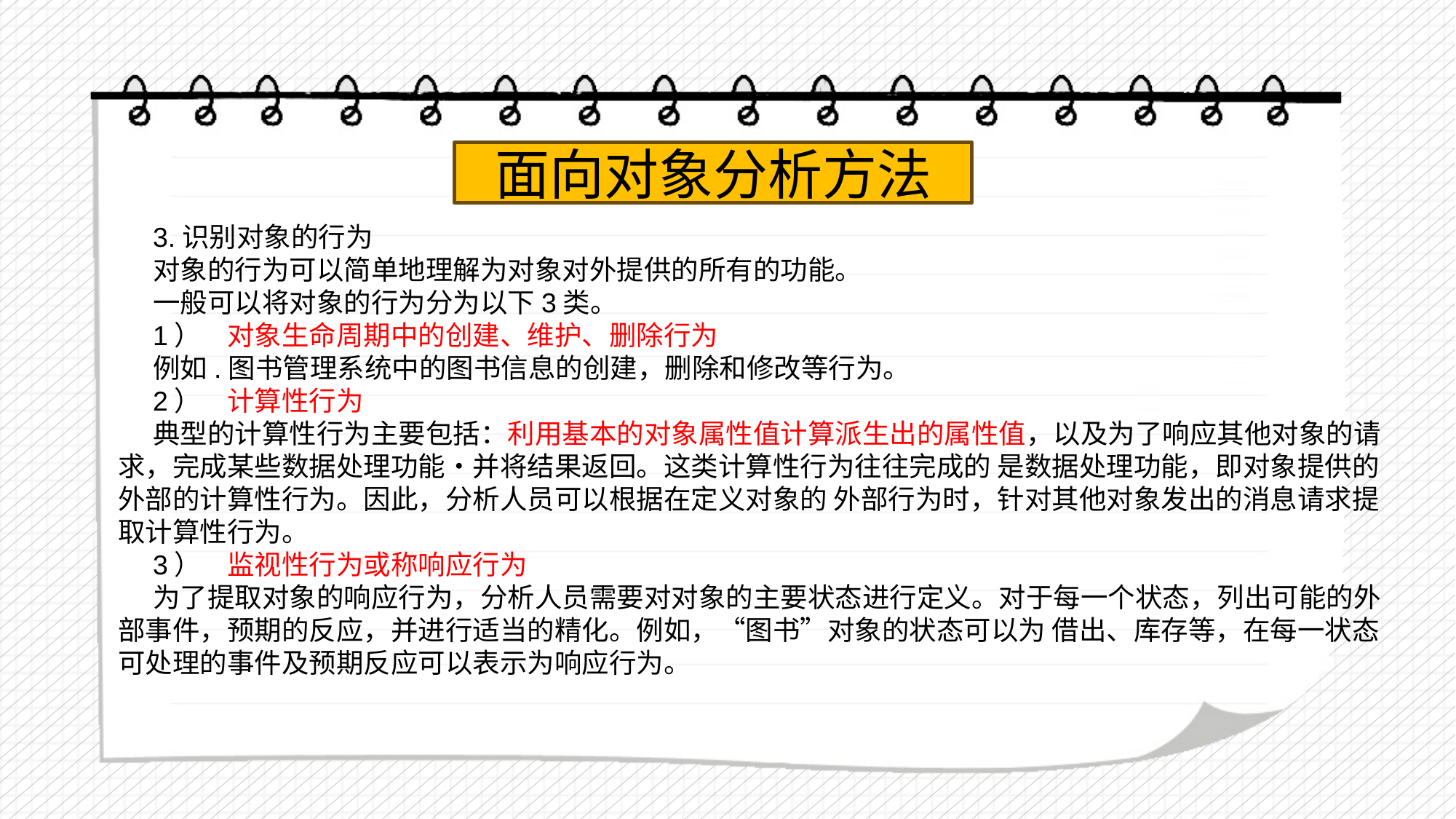

面向对象分析方法
3.识别对象的行为
对象的行为可以简单地理解为对象对外提供的所有的功能。
一般可以将对象的行为分为以下3类。
1）	对象生命周期中的创建、维护、删除行为
例如.图书管理系统中的图书信息的创建，删除和修改等行为。
2）	计算性行为
典型的计算性行为主要包括：利用基本的对象属性值计算派生出的属性值，以及为了响应其他对象的请求，完成某些数据处理功能•并将结果返回。这类计算性行为往往完成的 是数据处理功能，即对象提供的外部的计算性行为。因此，分析人员可以根据在定义对象的 外部行为时，针对其他对象发出的消息请求提取计算性行为。
3）	监视性行为或称响应行为
为了提取对象的响应行为，分析人员需要对对象的主要状态进行定义。对于每一个状态，列出可能的外部事件，预期的反应，并进行适当的精化。例如，“图书”对象的状态可以为 借出、库存等，在每一状态可处理的事件及预期反应可以表示为响应行为。